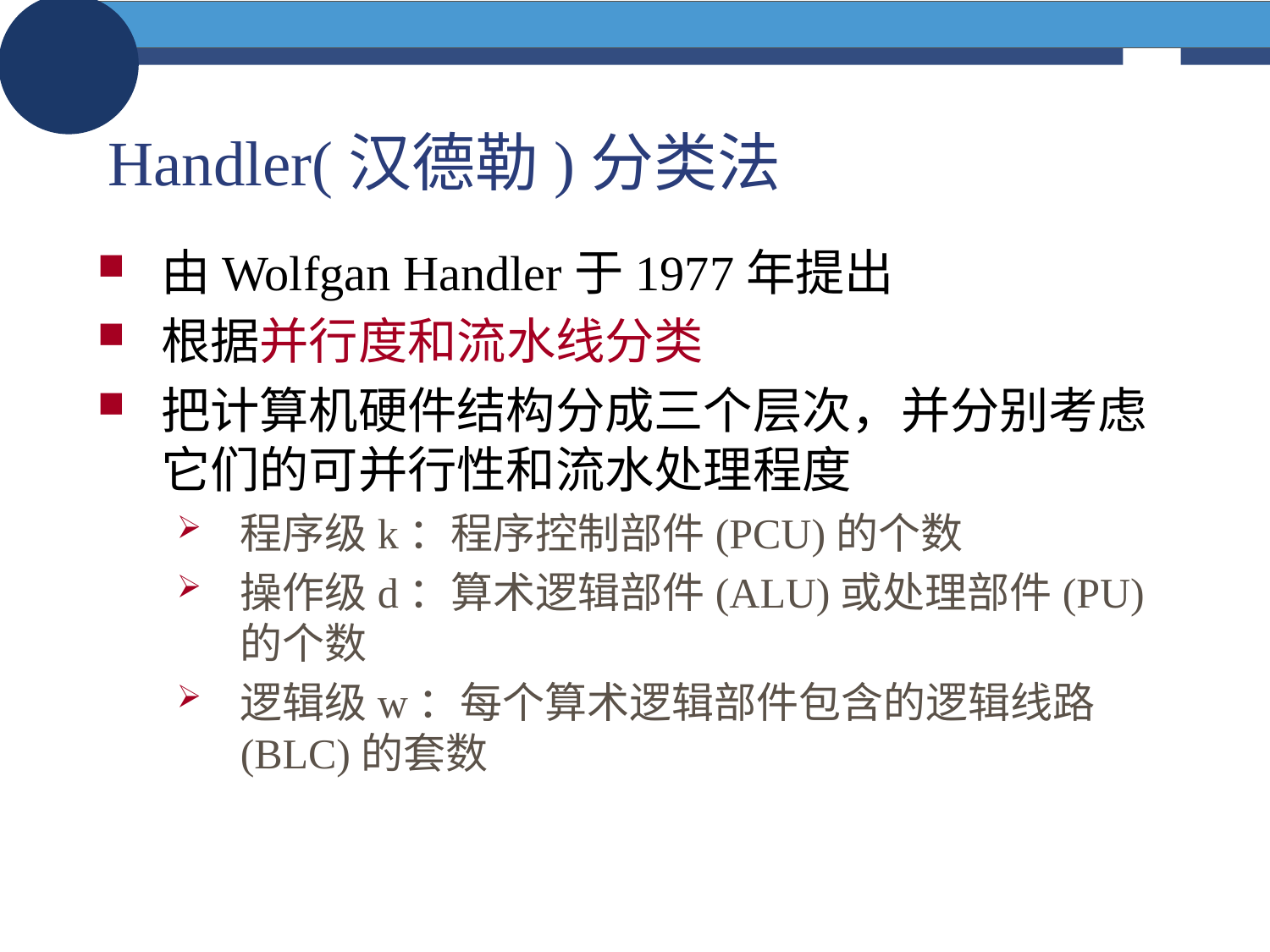

# Handler(汉德勒)分类法
由Wolfgan Handler于1977年提出
根据并行度和流水线分类
把计算机硬件结构分成三个层次，并分别考虑它们的可并行性和流水处理程度
程序级k：程序控制部件(PCU)的个数
操作级d：算术逻辑部件(ALU)或处理部件(PU)的个数
逻辑级w：每个算术逻辑部件包含的逻辑线路(BLC)的套数